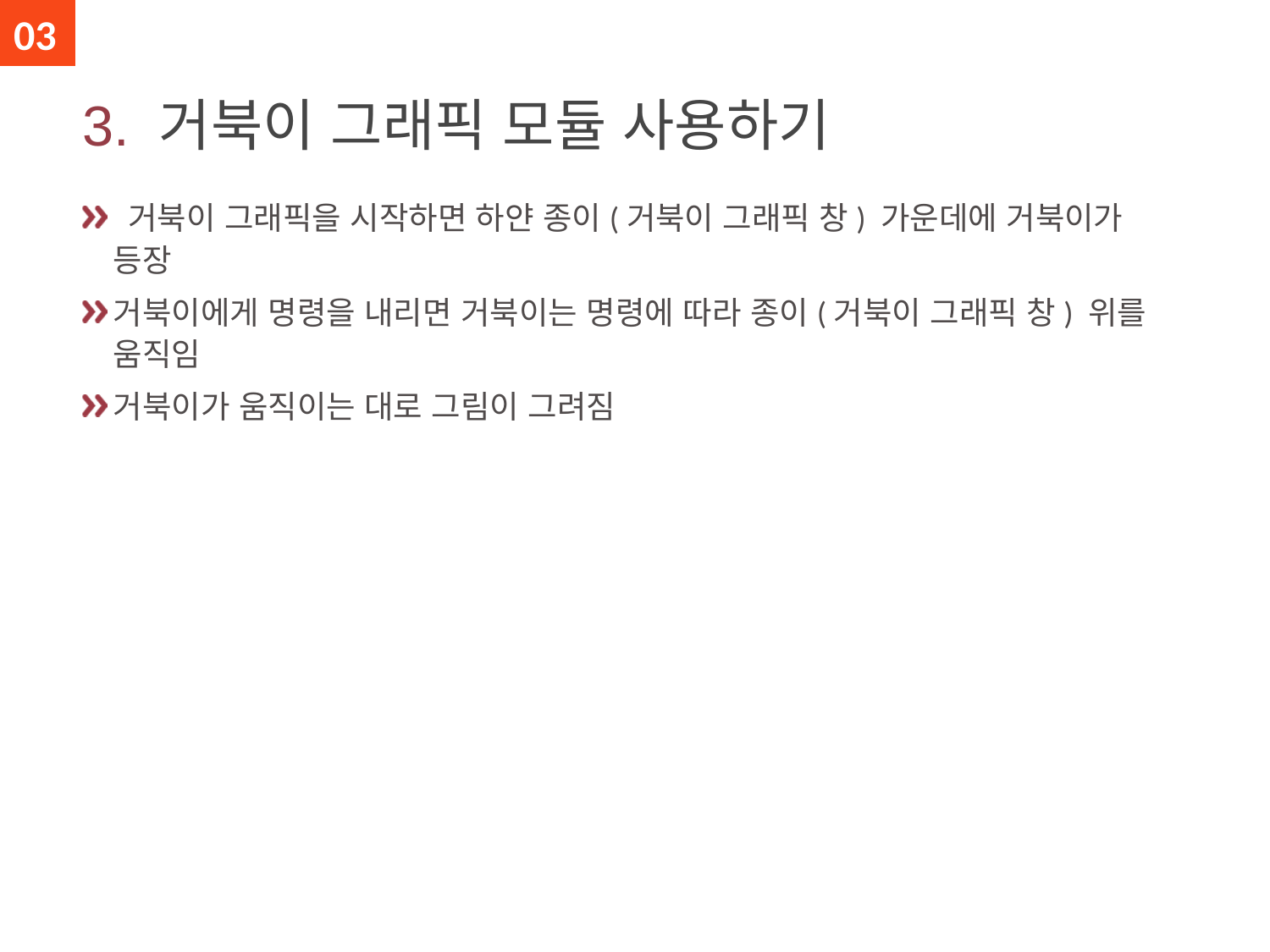

03
# 3. 거북이 그래픽 모듈 사용하기
 거북이 그래픽을 시작하면 하얀 종이(거북이 그래픽 창) 가운데에 거북이가 등장
거북이에게 명령을 내리면 거북이는 명령에 따라 종이(거북이 그래픽 창) 위를 움직임
거북이가 움직이는 대로 그림이 그려짐